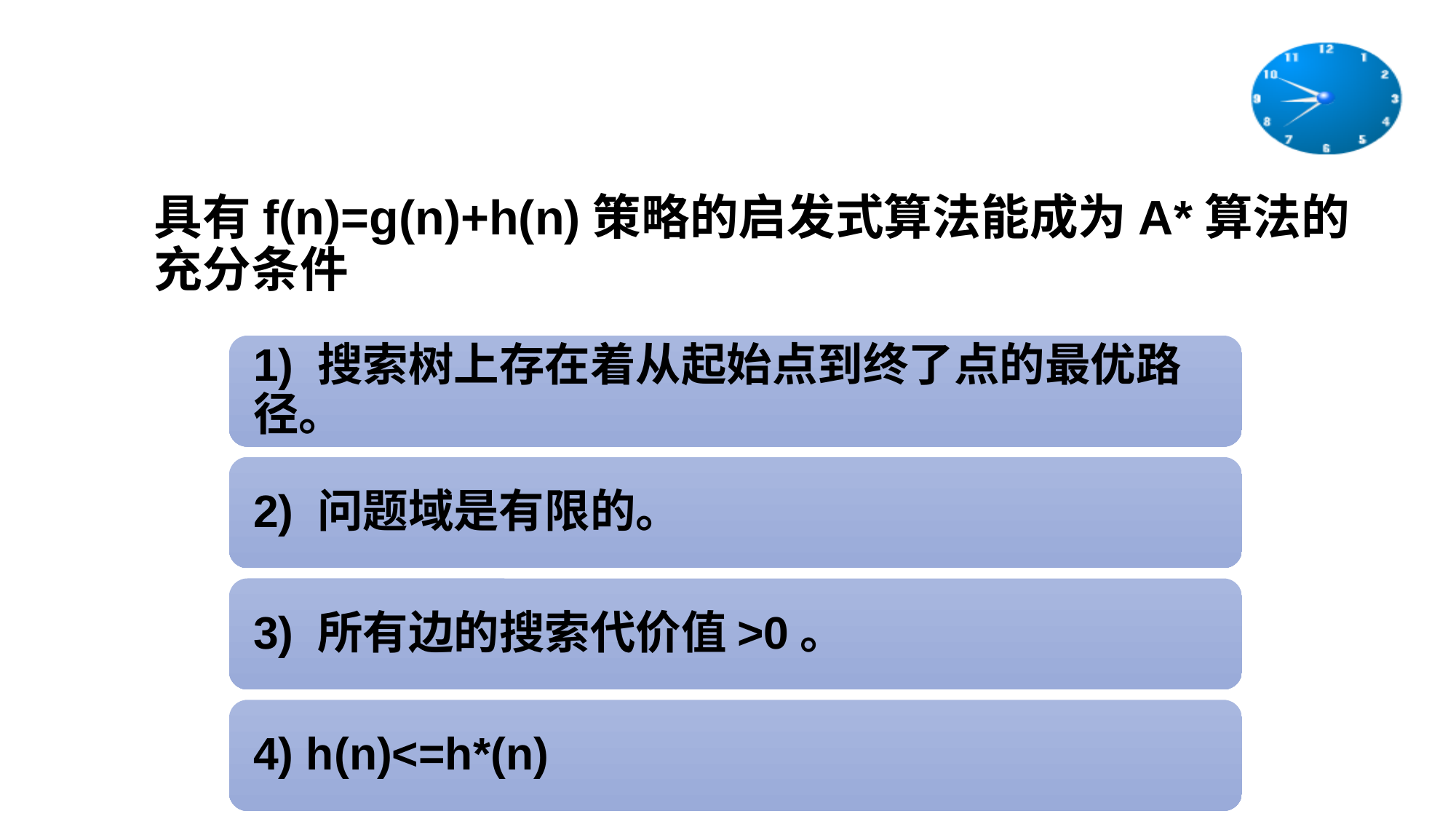

# 具有f(n)=g(n)+h(n)策略的启发式算法能成为A*算法的充分条件
1) 搜索树上存在着从起始点到终了点的最优路径。
2) 问题域是有限的。
3) 所有边的搜索代价值>0。
4) h(n)<=h*(n)